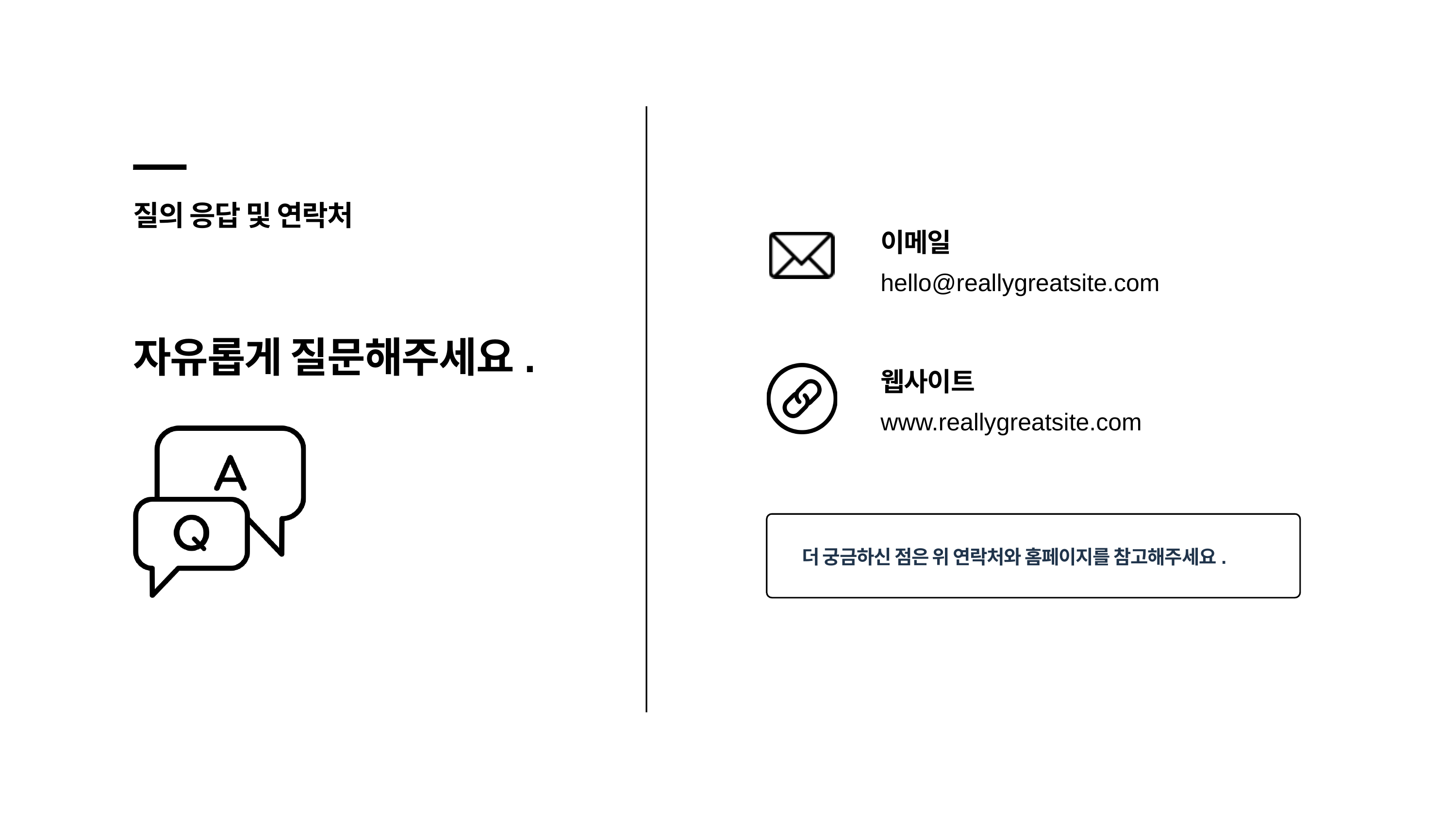

질의 응답 및 연락처
이메일

hello@reallygreatsite.com
자유롭게 질문해주세요.
웹사이트

www.reallygreatsite.com

더 궁금하신 점은 위 연락처와 홈페이지를 참고해주세요.